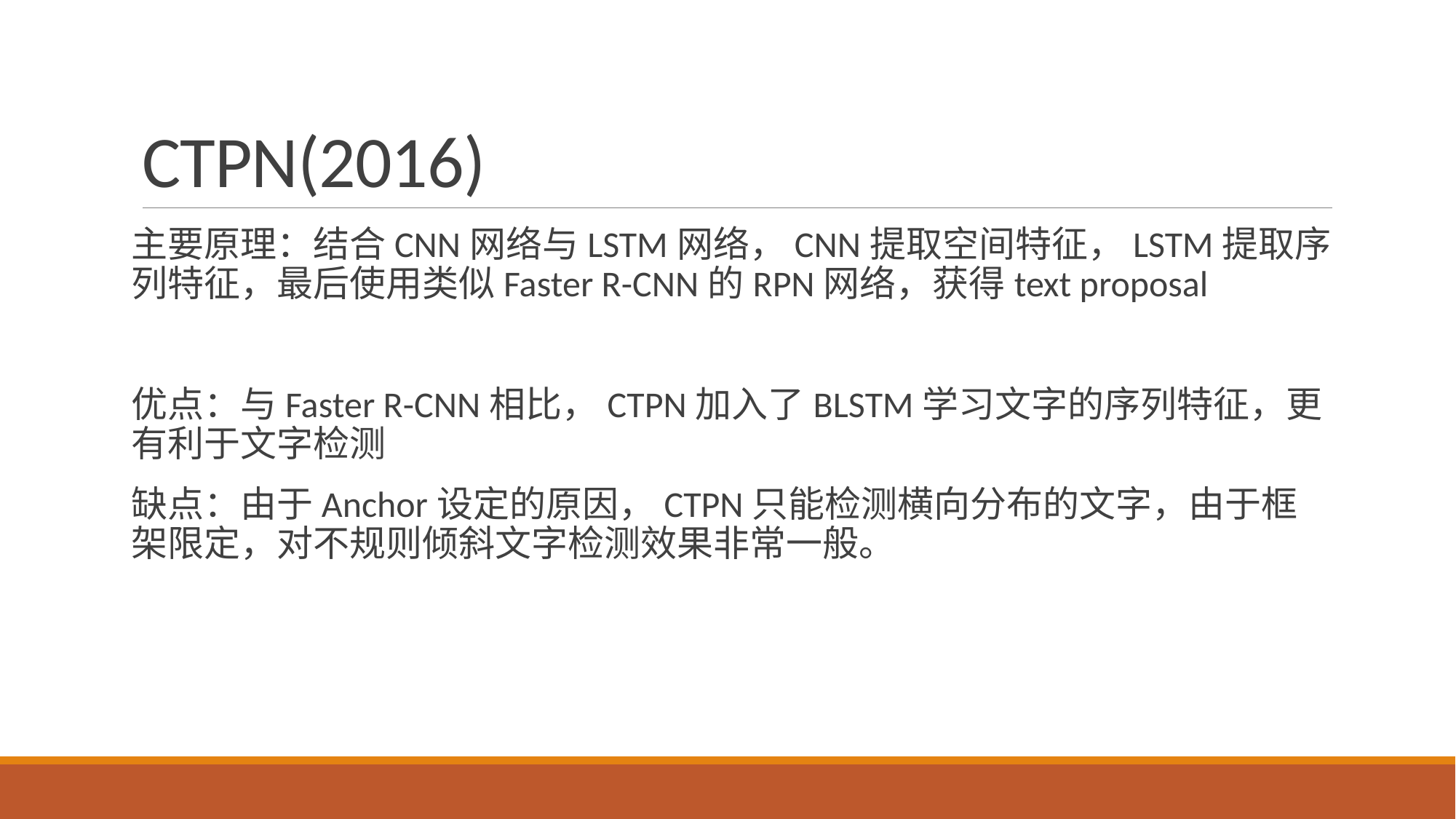

# CTPN(2016)
主要原理：结合CNN网络与LSTM网络，CNN提取空间特征，LSTM提取序列特征，最后使用类似Faster R-CNN的RPN网络，获得text proposal

优点：与Faster R-CNN相比，CTPN加入了BLSTM学习文字的序列特征，更有利于文字检测
缺点：由于Anchor设定的原因，CTPN只能检测横向分布的文字，由于框架限定，对不规则倾斜文字检测效果非常一般。